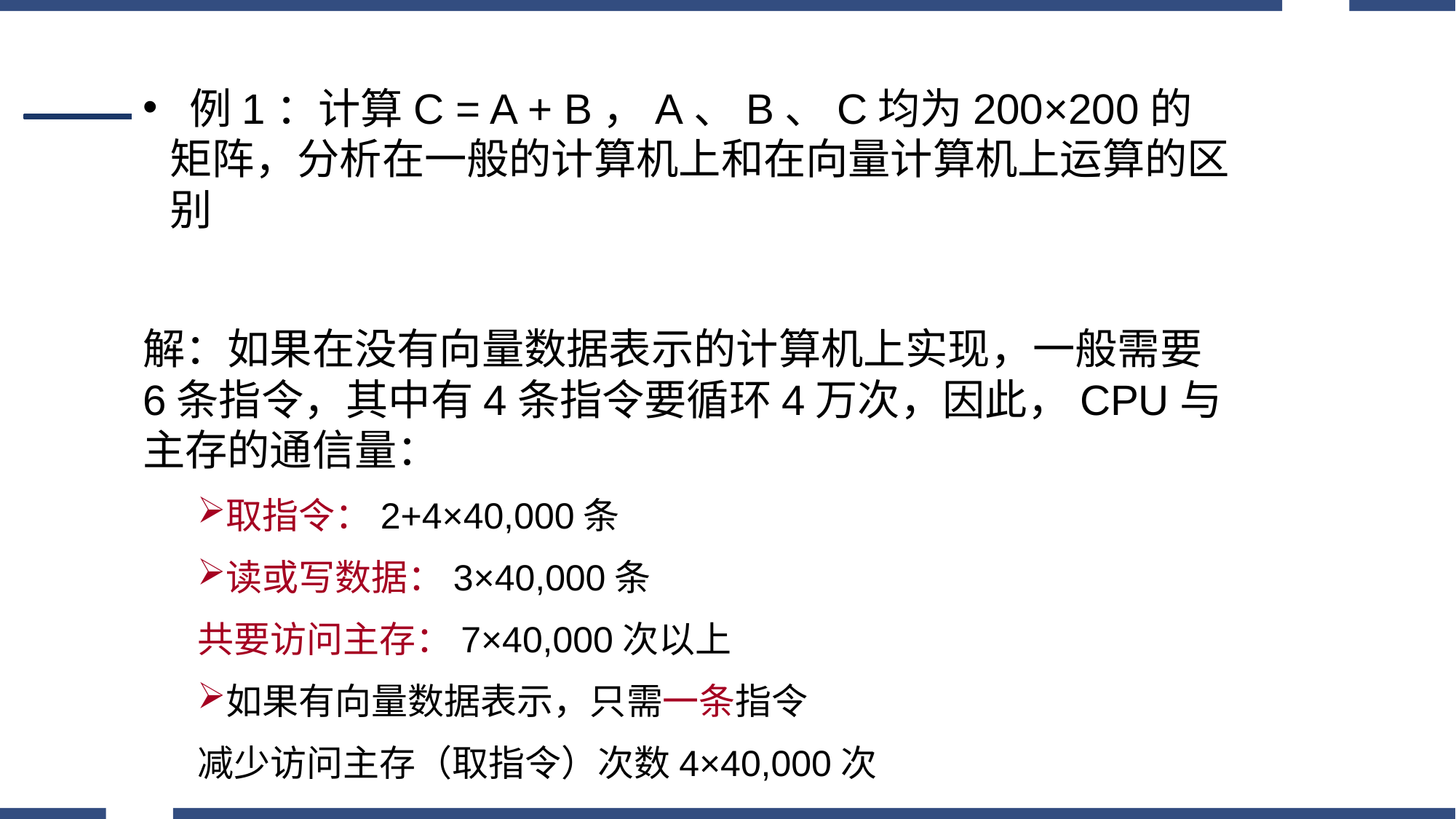

例1：计算C = A + B，A、B、C均为200×200的矩阵，分析在一般的计算机上和在向量计算机上运算的区别

解：如果在没有向量数据表示的计算机上实现，一般需要6条指令，其中有4条指令要循环4万次，因此，CPU与主存的通信量：
取指令：2+4×40,000条
读或写数据：3×40,000条
共要访问主存：7×40,000次以上
如果有向量数据表示，只需一条指令
减少访问主存（取指令）次数4×40,000次